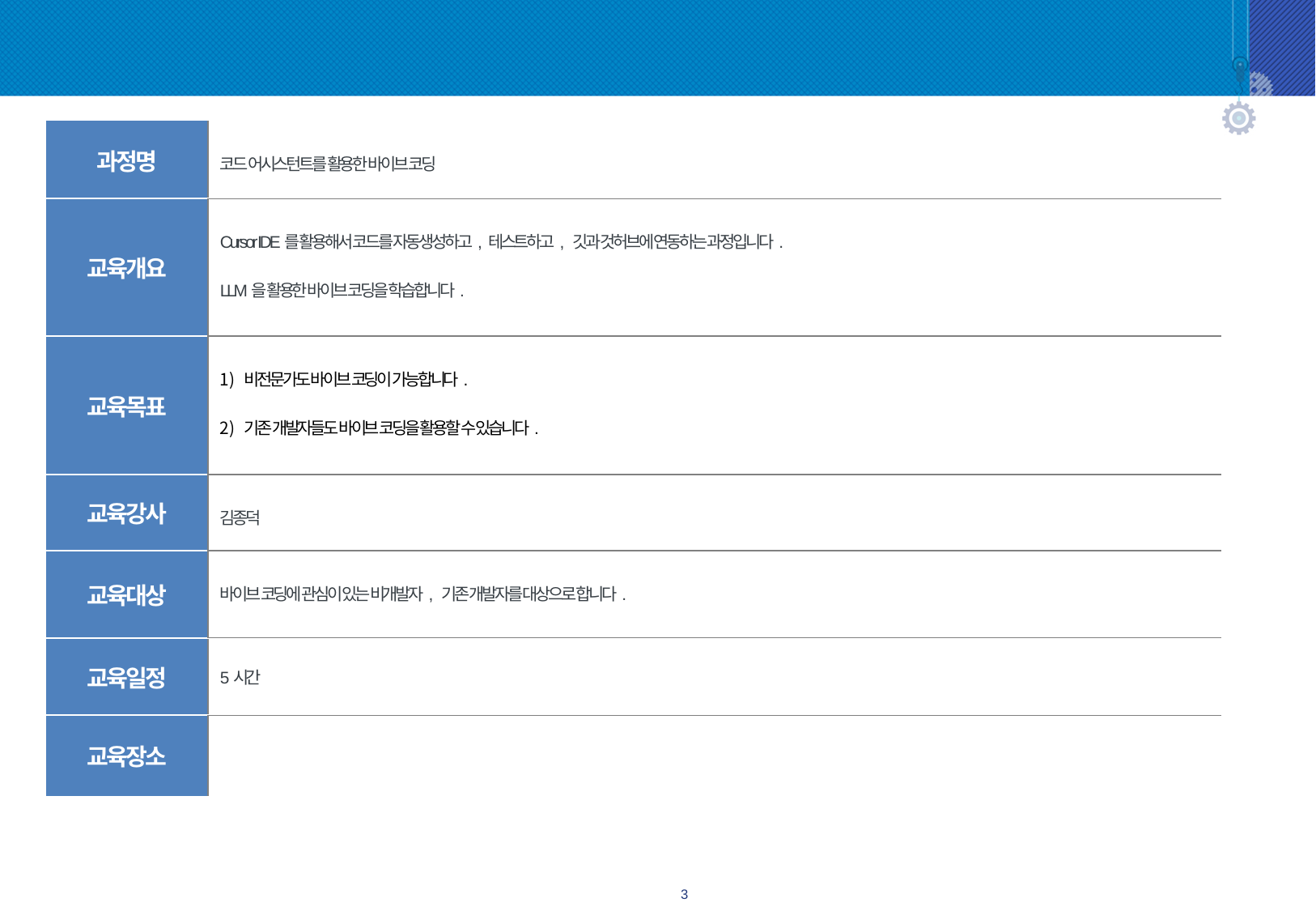

# 01 과정개요
| 과정명 | 코드 어시스턴트를 활용한 바이브 코딩 |
| --- | --- |
| 교육개요 | Cursor IDE를 활용해서 코드를 자동생성하고, 테스트하고, 깃과 것허브에 연동하는 과정입니다. LLM을 활용한 바이브 코딩을 학습합니다. |
| 교육목표 | 비전문가도 바이브 코딩이 가능합니다. 기존 개발자들도 바이브 코딩을 활용할 수 있습니다. |
| 교육강사 | 김종덕 |
| 교육대상 | 바이브 코딩에 관심이 있는 비개발자, 기존 개발자를 대상으로 합니다. |
| 교육일정 | 5시간 |
| 교육장소 |  |